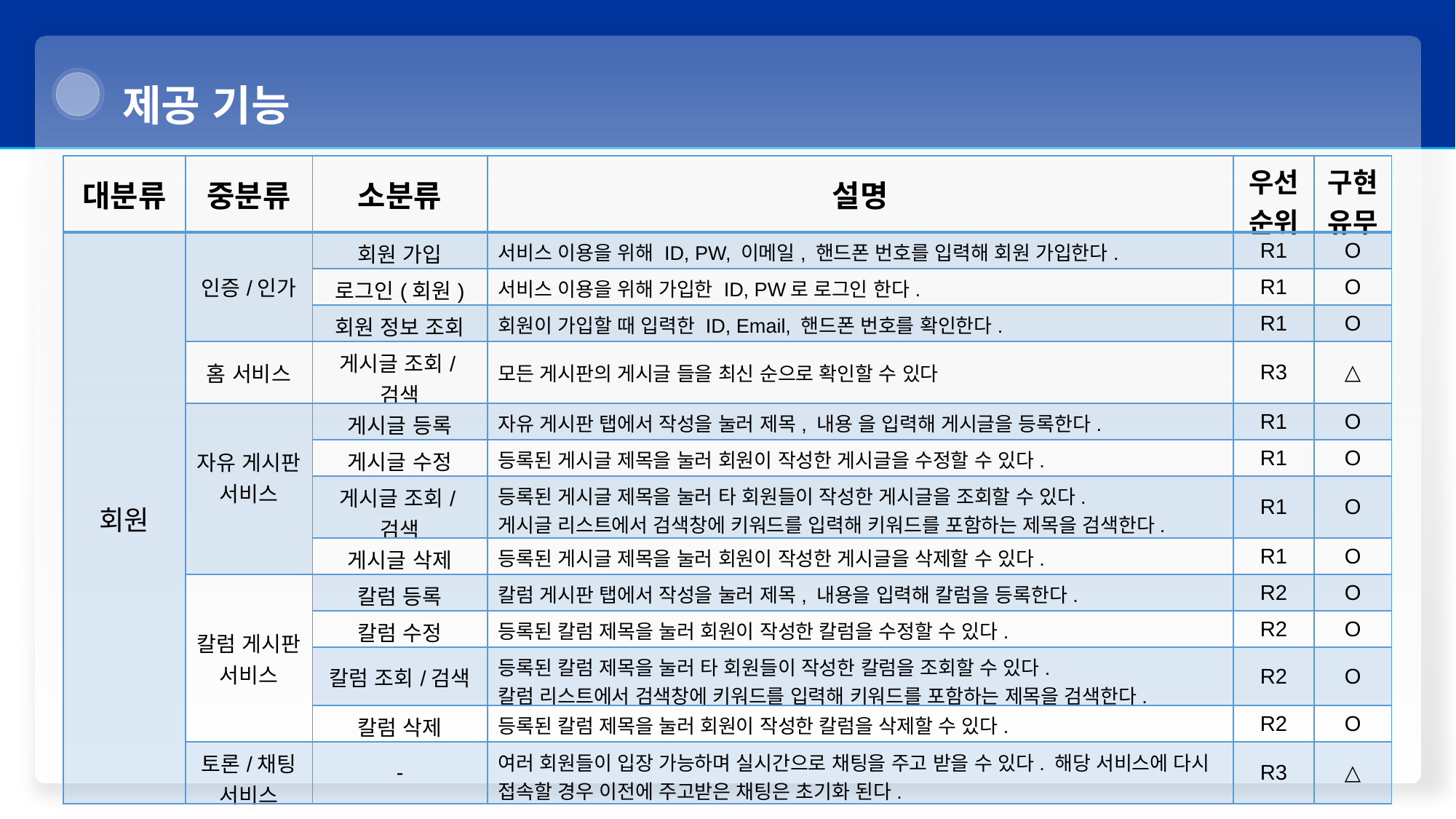

제공 기능

| 대분류 | 중분류 | 소분류 | 설명 | 우선순위 | 구현유무 |
| --- | --- | --- | --- | --- | --- |
| 회원 | 인증/인가 | 회원 가입 | 서비스 이용을 위해 ID, PW, 이메일, 핸드폰 번호를 입력해 회원 가입한다. | R1 | O |
|  |  | 로그인(회원) | 서비스 이용을 위해 가입한 ID, PW로 로그인 한다. | R1 | O |
|  |  | 회원 정보 조회 | 회원이 가입할 때 입력한 ID, Email, 핸드폰 번호를 확인한다. | R1 | O |
|  | 홈 서비스 | 게시글 조회/검색 | 모든 게시판의 게시글 들을 최신 순으로 확인할 수 있다 | R3 | △ |
|  | 자유 게시판 서비스 | 게시글 등록 | 자유 게시판 탭에서 작성을 눌러 제목, 내용 을 입력해 게시글을 등록한다. | R1 | O |
|  |  | 게시글 수정 | 등록된 게시글 제목을 눌러 회원이 작성한 게시글을 수정할 수 있다. | R1 | O |
|  |  | 게시글 조회/검색 | 등록된 게시글 제목을 눌러 타 회원들이 작성한 게시글을 조회할 수 있다. 게시글 리스트에서 검색창에 키워드를 입력해 키워드를 포함하는 제목을 검색한다. | R1 | O |
|  |  | 게시글 삭제 | 등록된 게시글 제목을 눌러 회원이 작성한 게시글을 삭제할 수 있다. | R1 | O |
|  | 칼럼 게시판 서비스 | 칼럼 등록 | 칼럼 게시판 탭에서 작성을 눌러 제목, 내용을 입력해 칼럼을 등록한다. | R2 | O |
|  |  | 칼럼 수정 | 등록된 칼럼 제목을 눌러 회원이 작성한 칼럼을 수정할 수 있다. | R2 | O |
|  |  | 칼럼 조회/검색 | 등록된 칼럼 제목을 눌러 타 회원들이 작성한 칼럼을 조회할 수 있다. 칼럼 리스트에서 검색창에 키워드를 입력해 키워드를 포함하는 제목을 검색한다. | R2 | O |
|  |  | 칼럼 삭제 | 등록된 칼럼 제목을 눌러 회원이 작성한 칼럼을 삭제할 수 있다. | R2 | O |
|  | 토론/채팅 서비스 | - | 여러 회원들이 입장 가능하며 실시간으로 채팅을 주고 받을 수 있다. 해당 서비스에 다시 접속할 경우 이전에 주고받은 채팅은 초기화 된다. | R3 | △ |